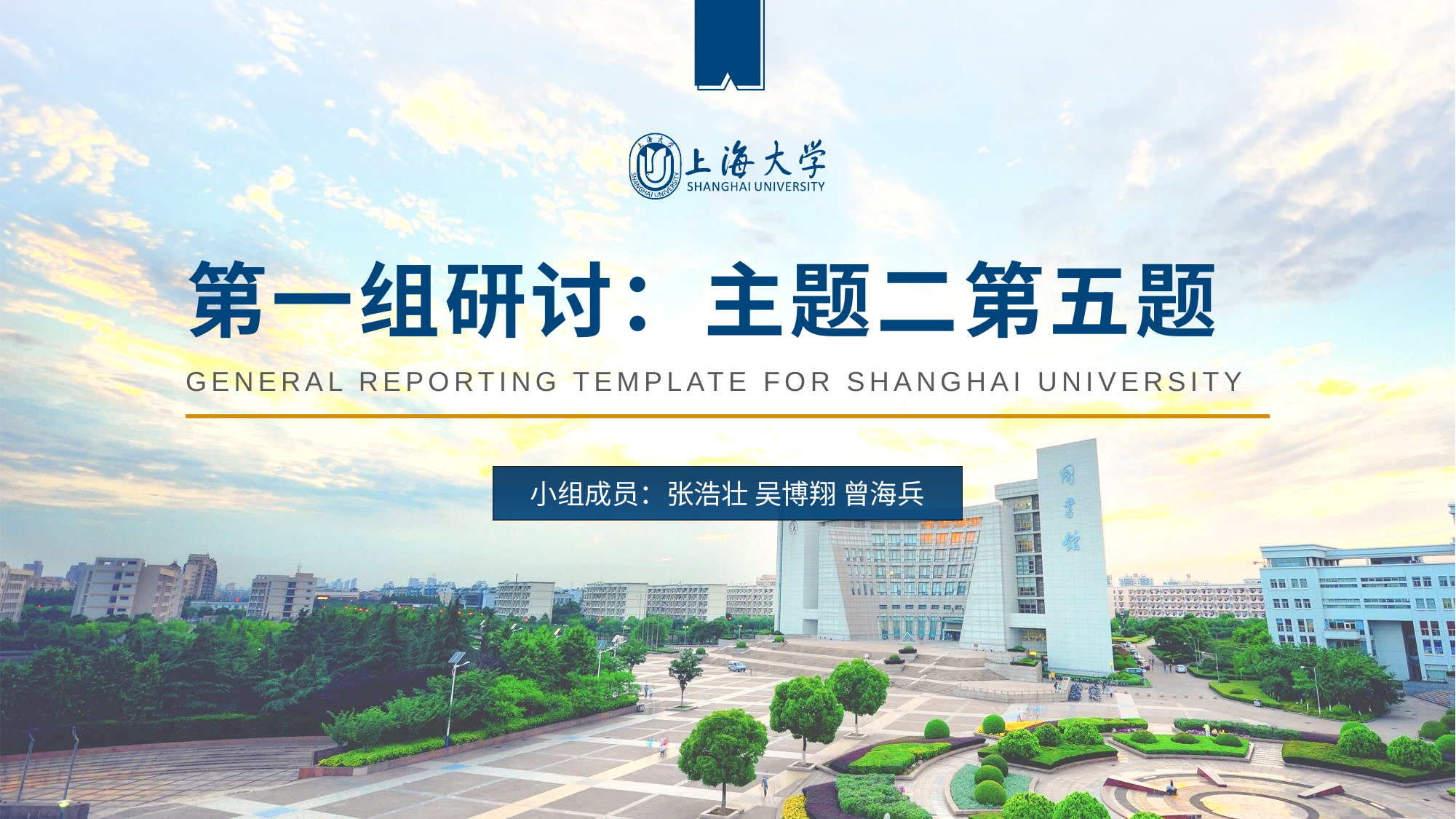

# 第一组研讨：主题二第五题
GENERAL REPORTING TEMPLATE FOR SHANGHAI UNIVERSITY
小组成员：张浩壮 吴博翔 曾海兵